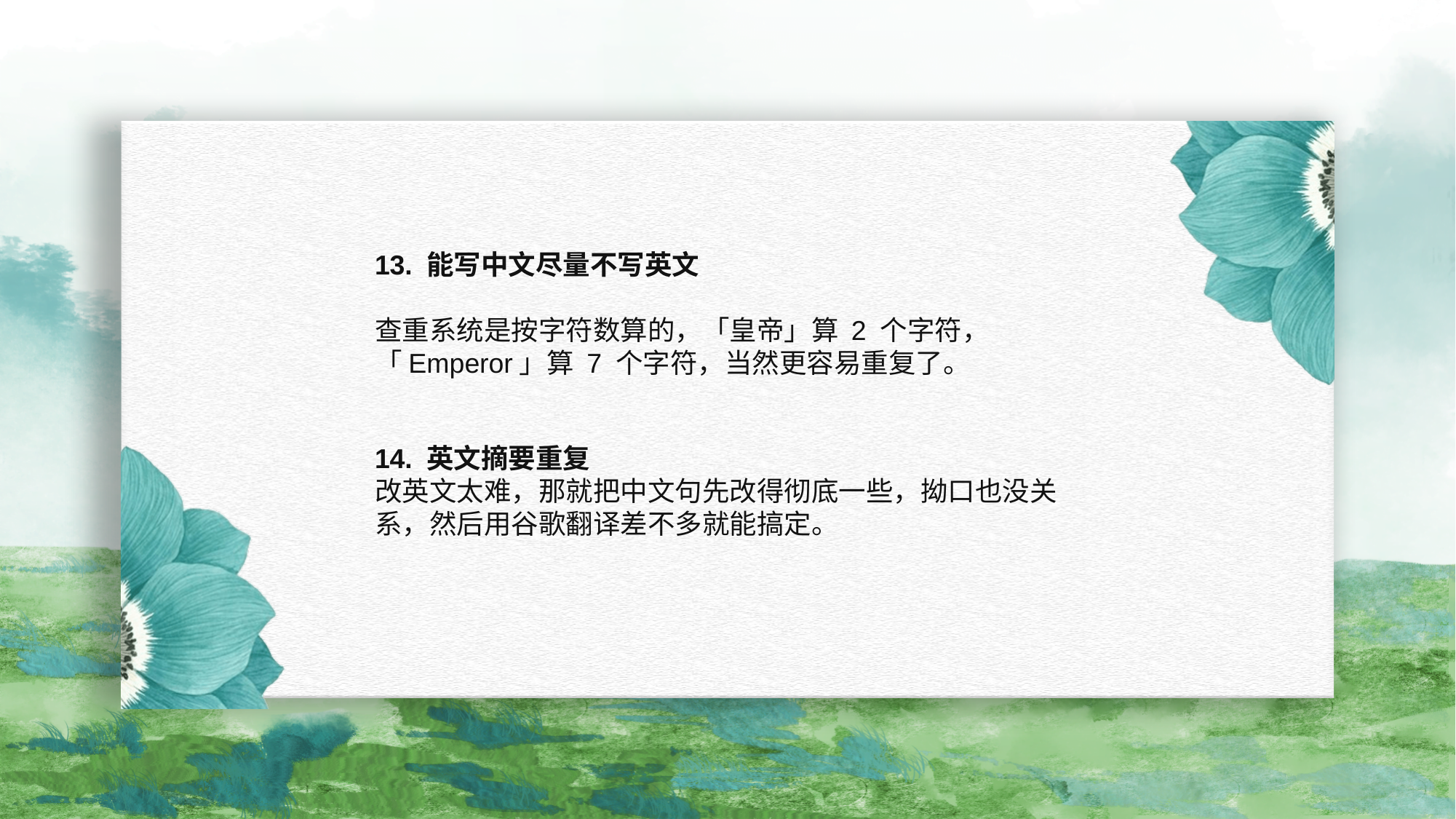

13. 能写中文尽量不写英文

查重系统是按字符数算的，「皇帝」算 2 个字符，「Emperor」算 7 个字符，当然更容易重复了。
14. 英文摘要重复
改英文太难，那就把中文句先改得彻底一些，拗口也没关系，然后用谷歌翻译差不多就能搞定。